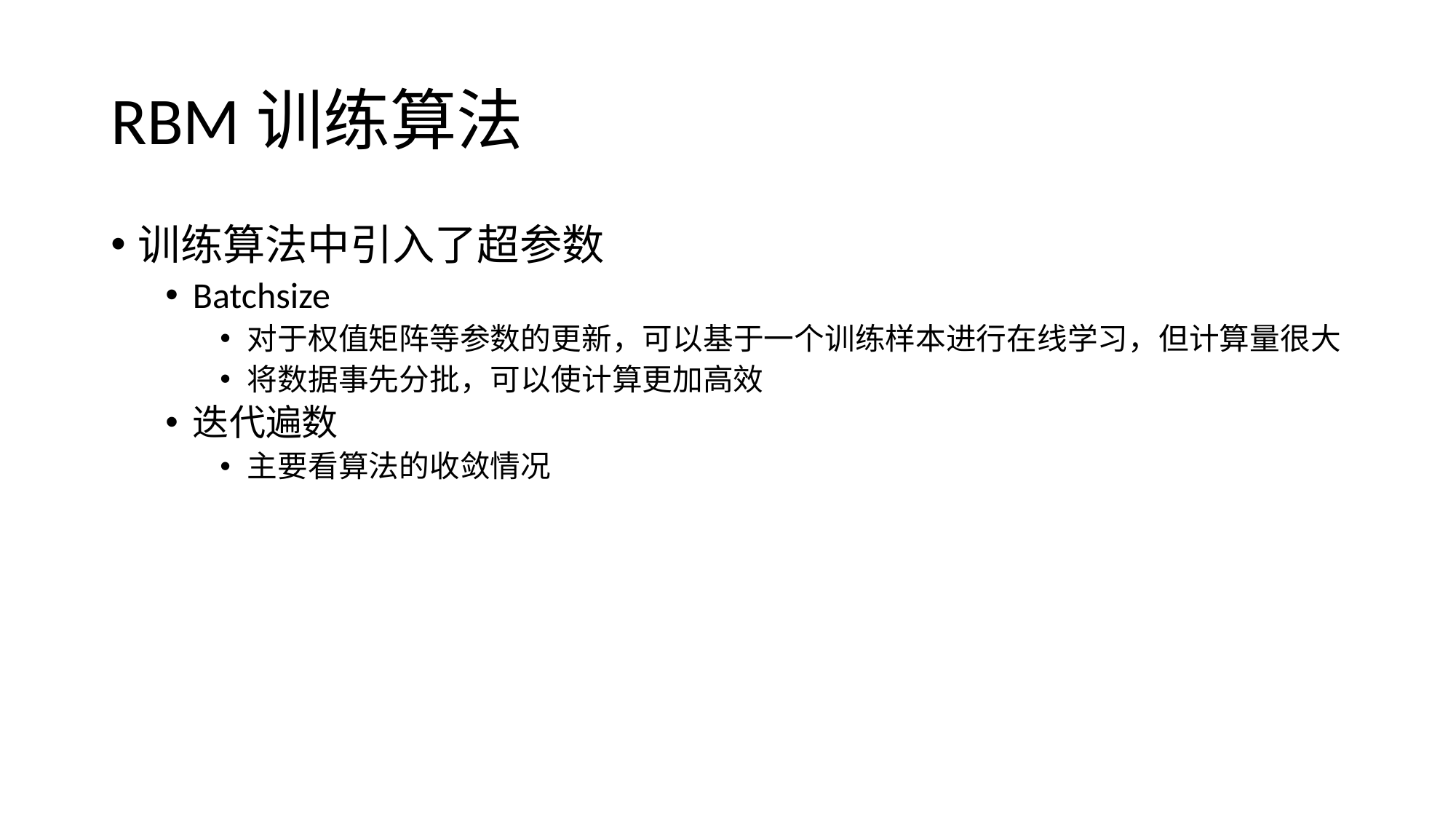

# RBM训练算法
训练算法中引入了超参数
Batchsize
对于权值矩阵等参数的更新，可以基于一个训练样本进行在线学习，但计算量很大
将数据事先分批，可以使计算更加高效
迭代遍数
主要看算法的收敛情况